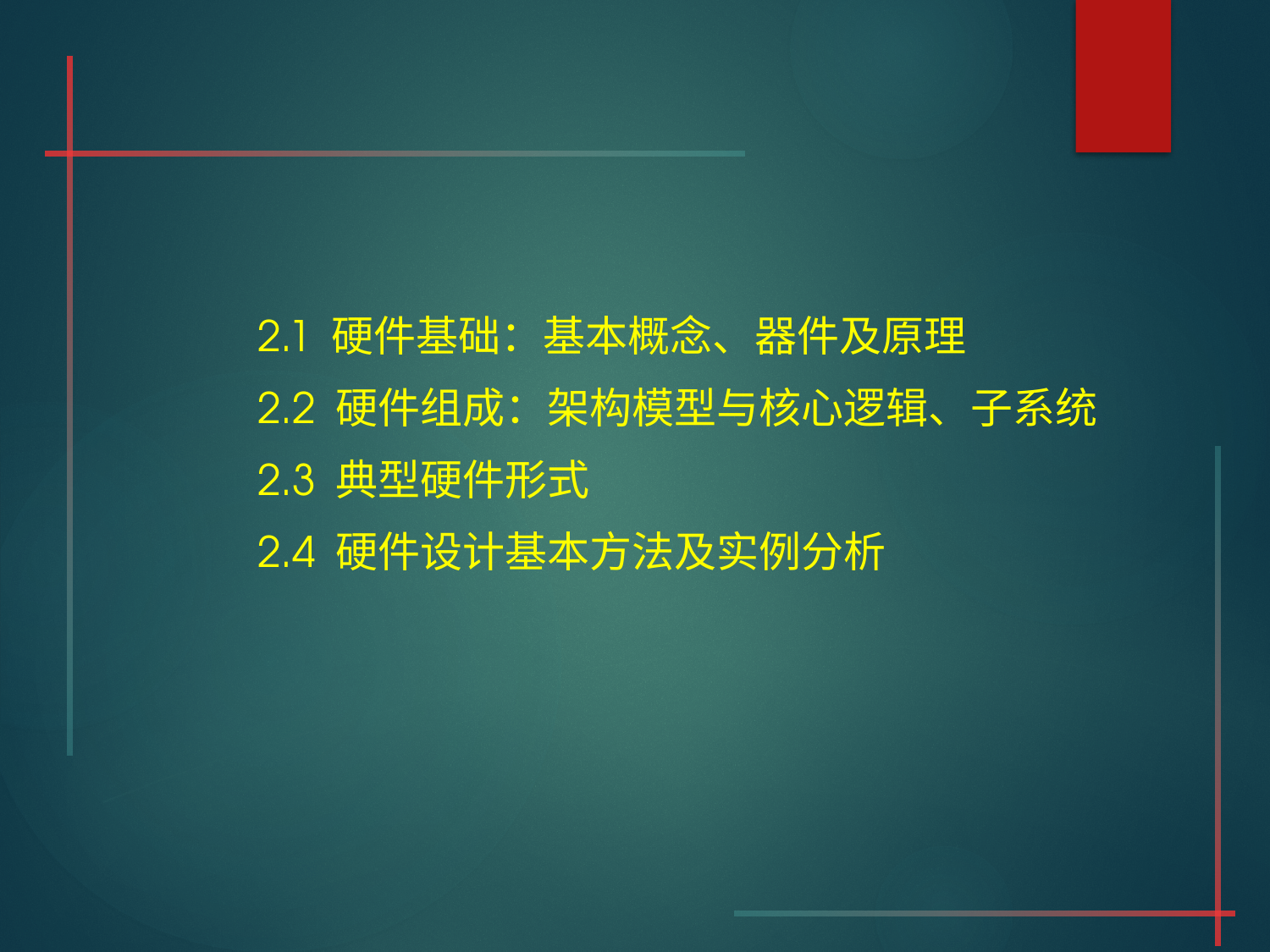

2
#
2.1 硬件基础：基本概念、器件及原理
2.2 硬件组成：架构模型与核心逻辑、子系统
2.3 典型硬件形式
2.4 硬件设计基本方法及实例分析